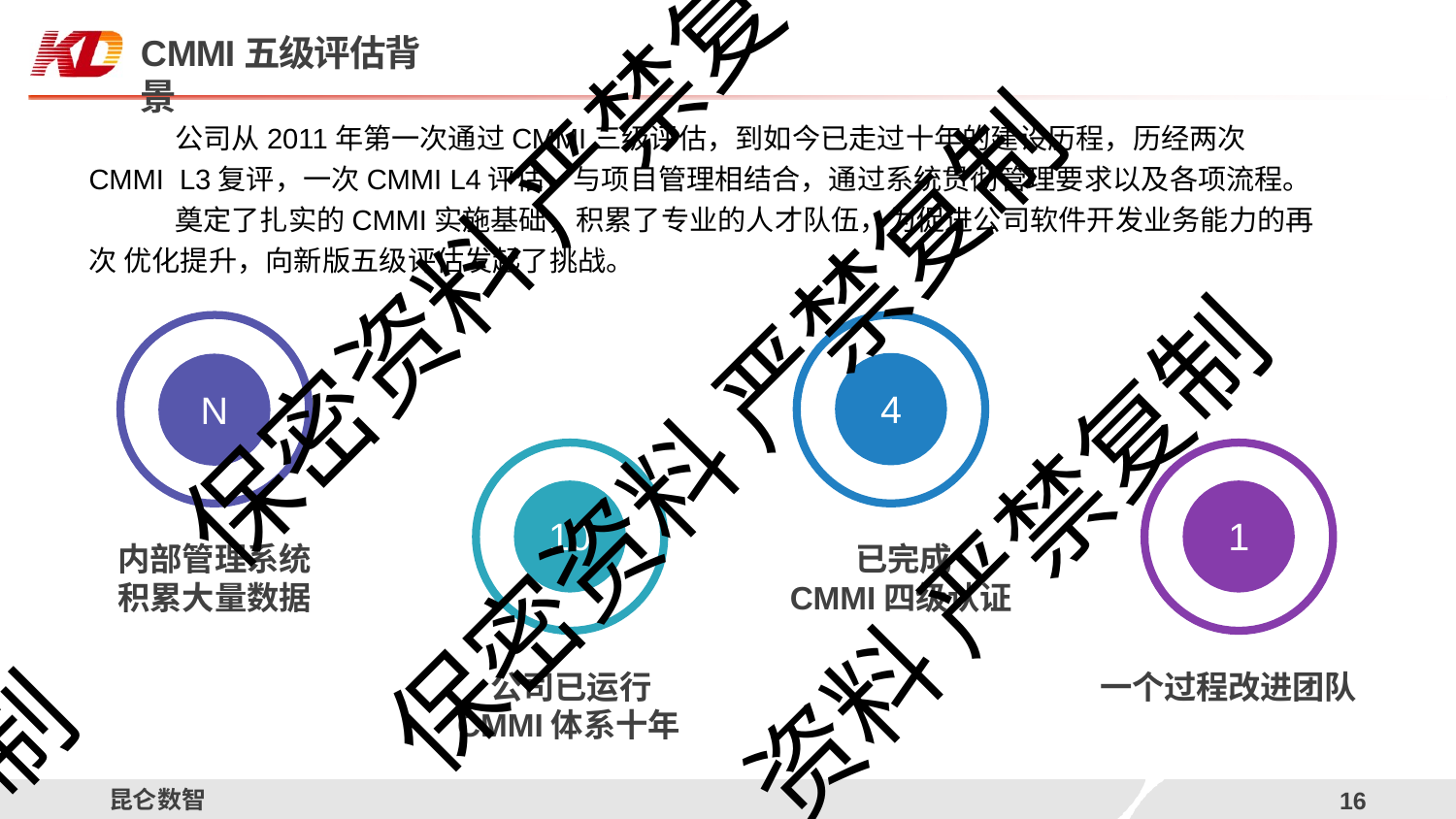

# CMMI五级评估背景

公司从2011年第一次通过CMMI三级评估，到如今已走过十年的建设历程，历经两次CMMI  L3复评，一次CMMI L4评估，与项目管理相结合，通过系统贯彻管理要求以及各项流程。
奠定了扎实的CMMI实施基础，积累了专业的人才队伍，为促进公司软件开发业务能力的再次 优化提升，向新版五级评估发起了挑战。
保密资料 严禁复

保密资料 严禁复制
4
N

资料 严禁复制
10
1
内部管理系统 积累大量数据
已完成 CMMI四级认证
公司已运行 CMMI体系十年
一个过程改进团队
制
昆仑数智
16